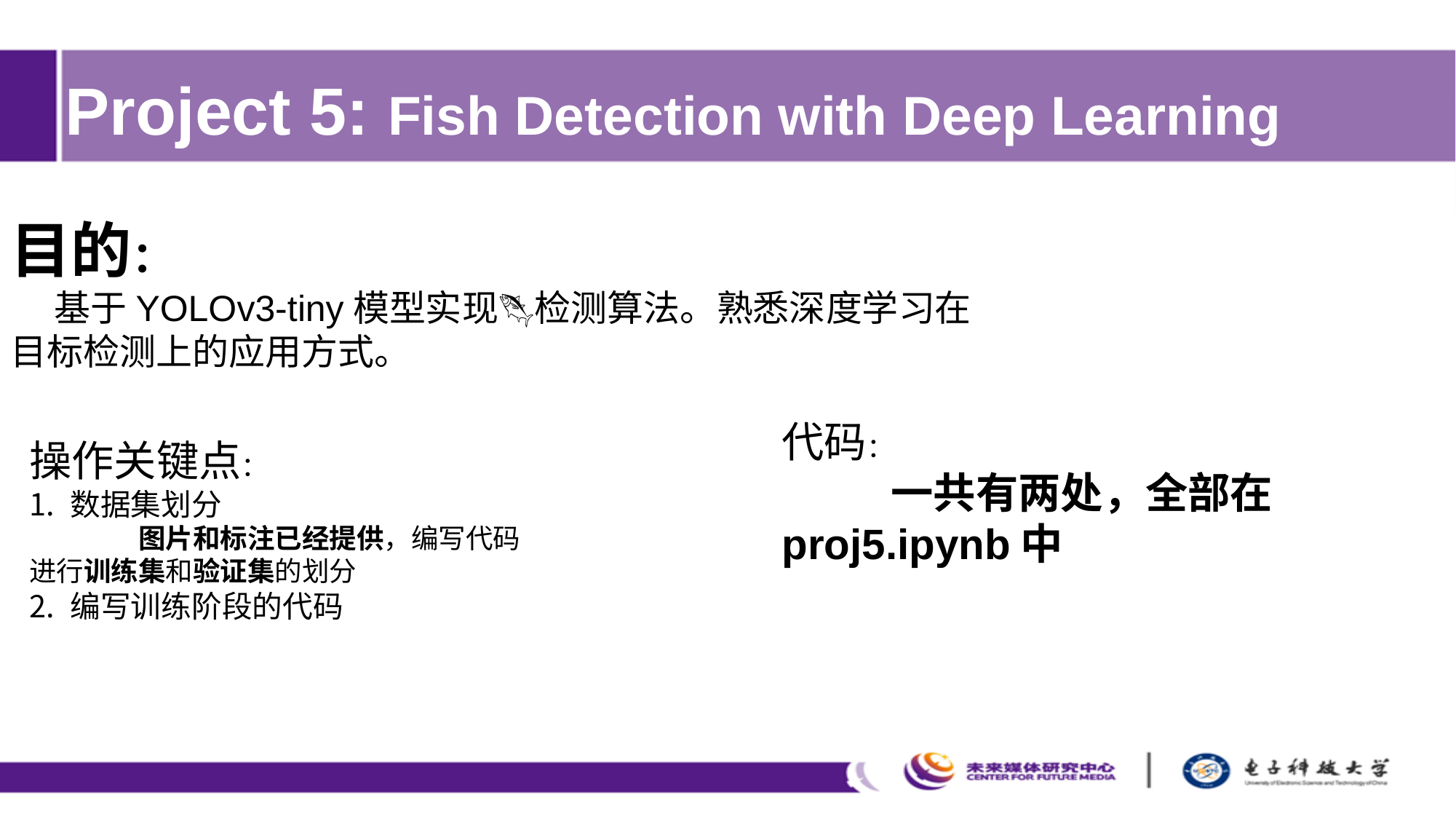

Project 5: Fish Detection with Deep Learning
目的：
      基于YOLOv3-tiny模型实现🐟检测算法。熟悉深度学习在目标检测上的应用方式。
代码：
	一共有两处，全部在proj5.ipynb中
操作关键点：
数据集划分
	图片和标注已经提供，编写代码进行训练集和验证集的划分
编写训练阶段的代码